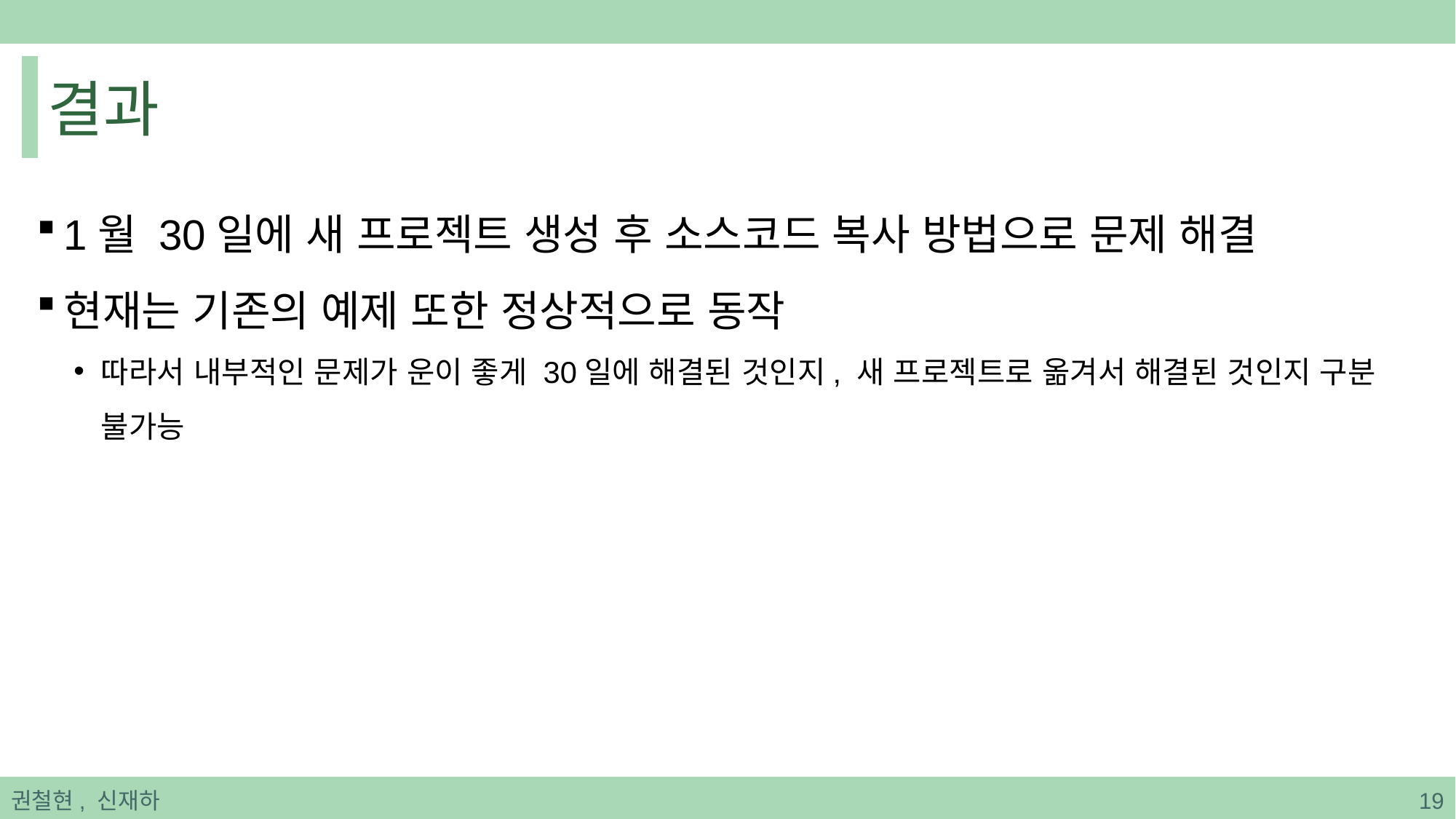

# 결과
1월 30일에 새 프로젝트 생성 후 소스코드 복사 방법으로 문제 해결
현재는 기존의 예제 또한 정상적으로 동작
따라서 내부적인 문제가 운이 좋게 30일에 해결된 것인지, 새 프로젝트로 옮겨서 해결된 것인지 구분 불가능
권철현, 신재하
19